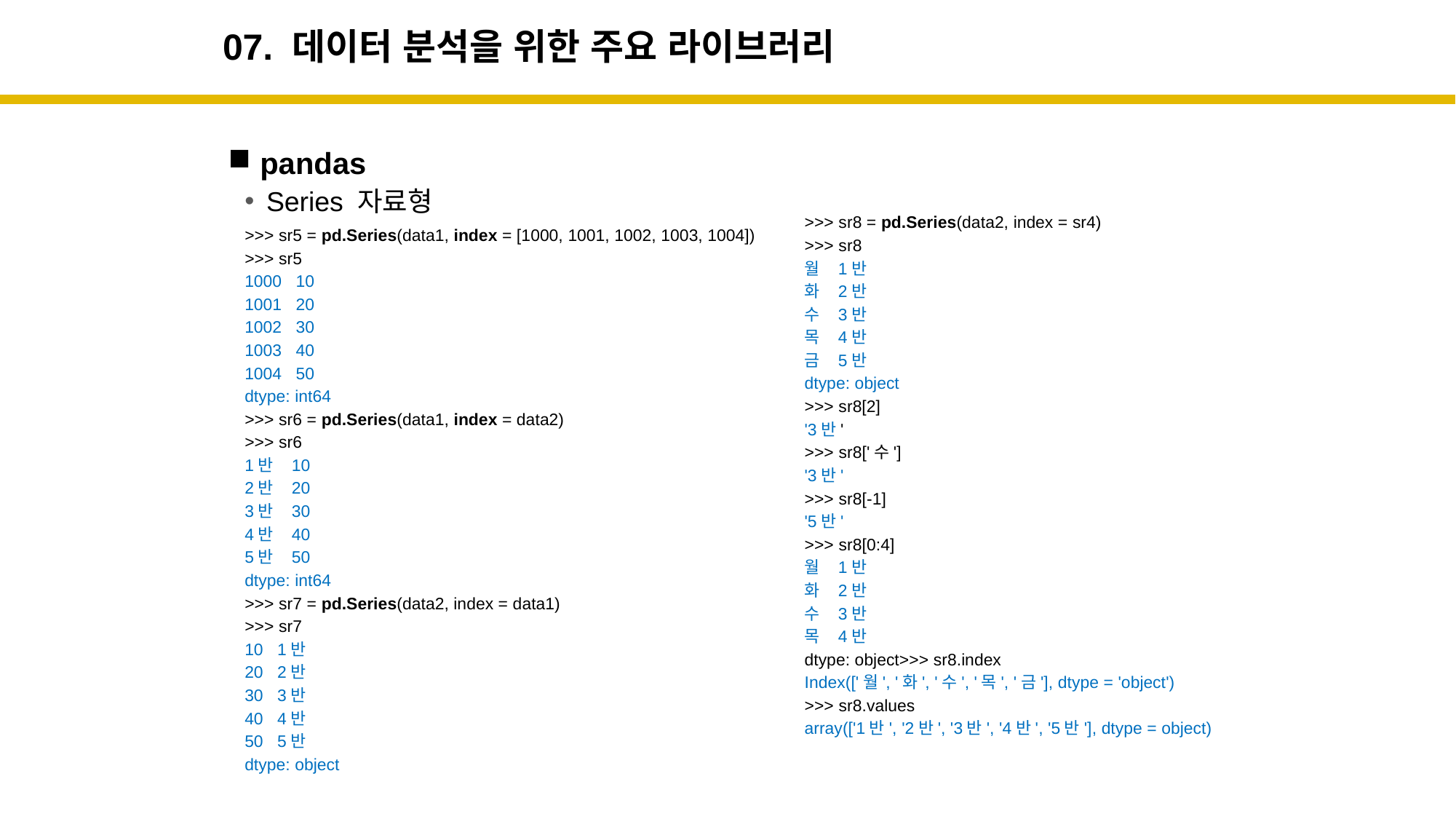

# 07. 데이터 분석을 위한 주요 라이브러리
pandas
Series 자료형
>>> sr5 = pd.Series(data1, index = [1000, 1001, 1002, 1003, 1004])
>>> sr5
1000   10
1001   20
1002   30
1003   40
1004   50
dtype: int64
>>> sr6 = pd.Series(data1, index = data2)
>>> sr6
1반   10
2반   20
3반   30
4반   40
5반   50
dtype: int64
>>> sr7 = pd.Series(data2, index = data1)
>>> sr7
10   1반
20   2반
30   3반
40   4반
50   5반
dtype: object

>>> sr8 = pd.Series(data2, index = sr4)
>>> sr8
월   1반
화   2반
수   3반
목   4반
금   5반
dtype: object
>>> sr8[2]
'3반'
>>> sr8['수']
'3반'
>>> sr8[-1]
'5반'
>>> sr8[0:4]
월   1반
화   2반
수   3반
목   4반
dtype: object>>> sr8.index
Index(['월', '화', '수', '목', '금'], dtype = 'object')
>>> sr8.values
array(['1반', '2반', '3반', '4반', '5반'], dtype = object)